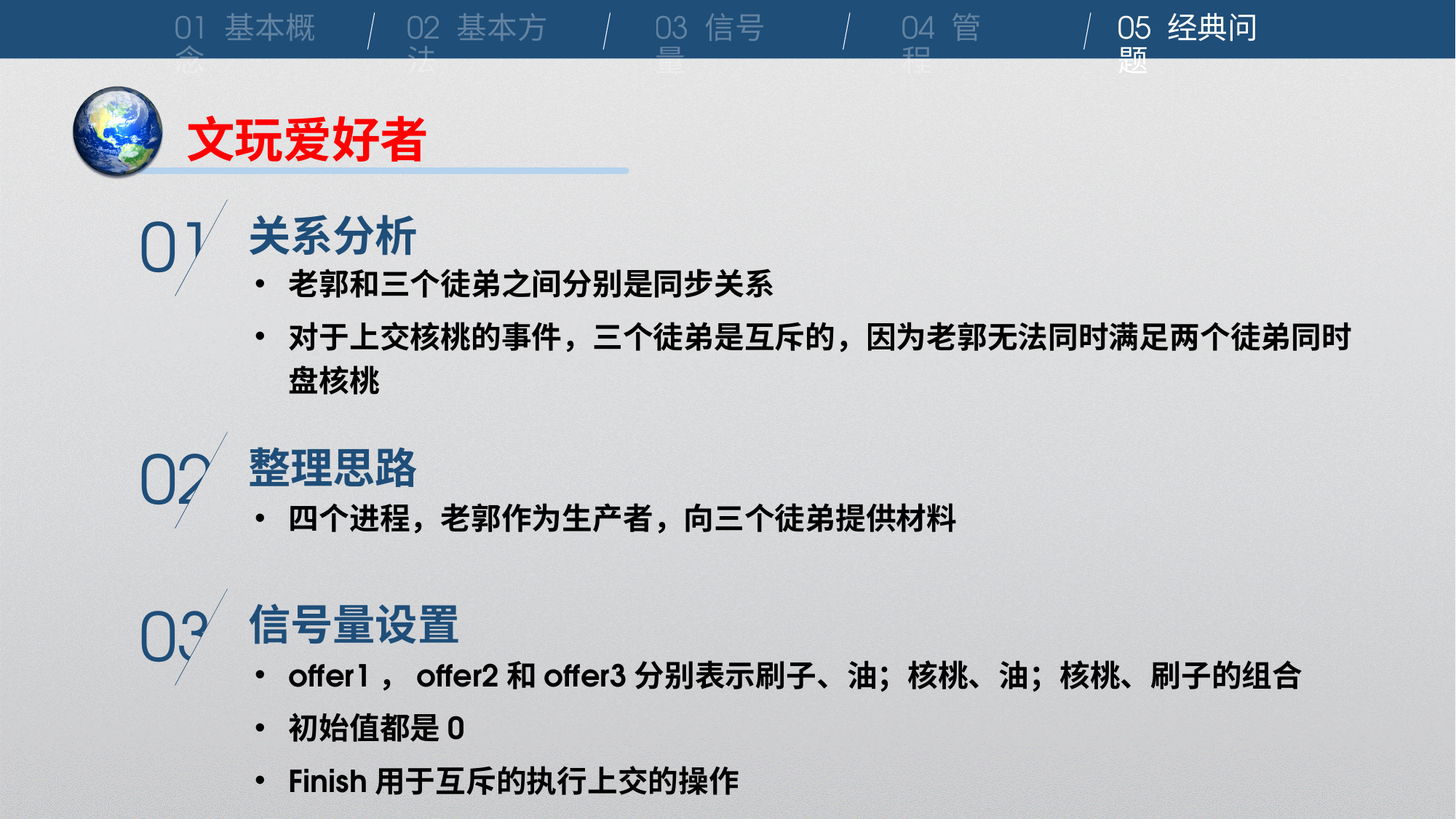

01 基本概念
02 基本方法
03 信号量
04 管程
05 经典问题
文玩爱好者
关系分析

01
老郭和三个徒弟之间分别是同步关系
对于上交核桃的事件，三个徒弟是互斥的，因为老郭无法同时满足两个徒弟同时盘核桃
整理思路

02
四个进程，老郭作为生产者，向三个徒弟提供材料
信号量设置

03
offer1，offer2和offer3分别表示刷子、油；核桃、油；核桃、刷子的组合
初始值都是0
Finish用于互斥的执行上交的操作